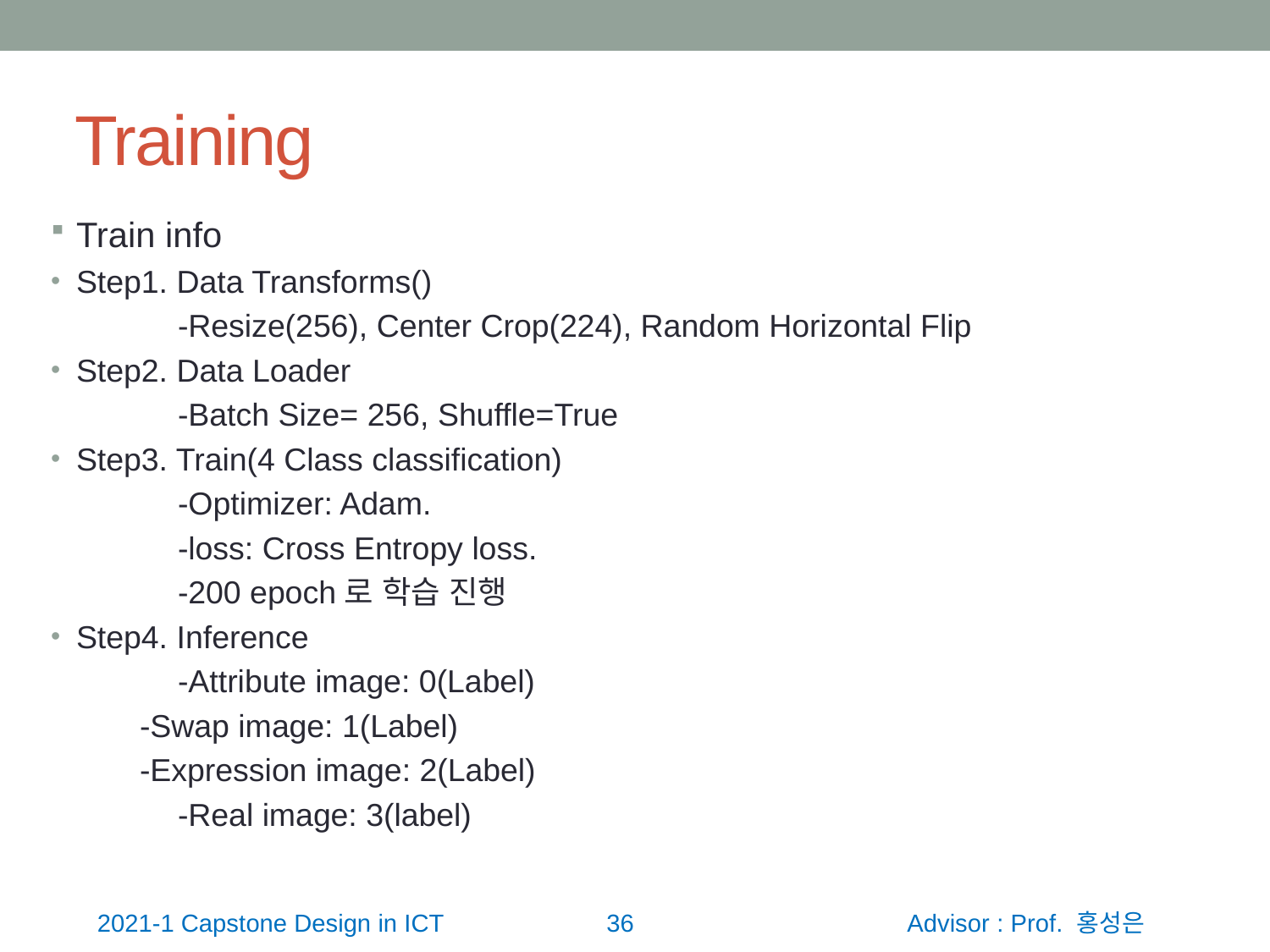

# Training
Train info
Step1. Data Transforms()
	-Resize(256), Center Crop(224), Random Horizontal Flip
Step2. Data Loader
	-Batch Size= 256, Shuffle=True
Step3. Train(4 Class classification)
	-Optimizer: Adam.
	-loss: Cross Entropy loss.
	-200 epoch로 학습 진행
Step4. Inference
	-Attribute image: 0(Label)
          -Swap image: 1(Label)
          -Expression image: 2(Label)
	-Real image: 3(label)